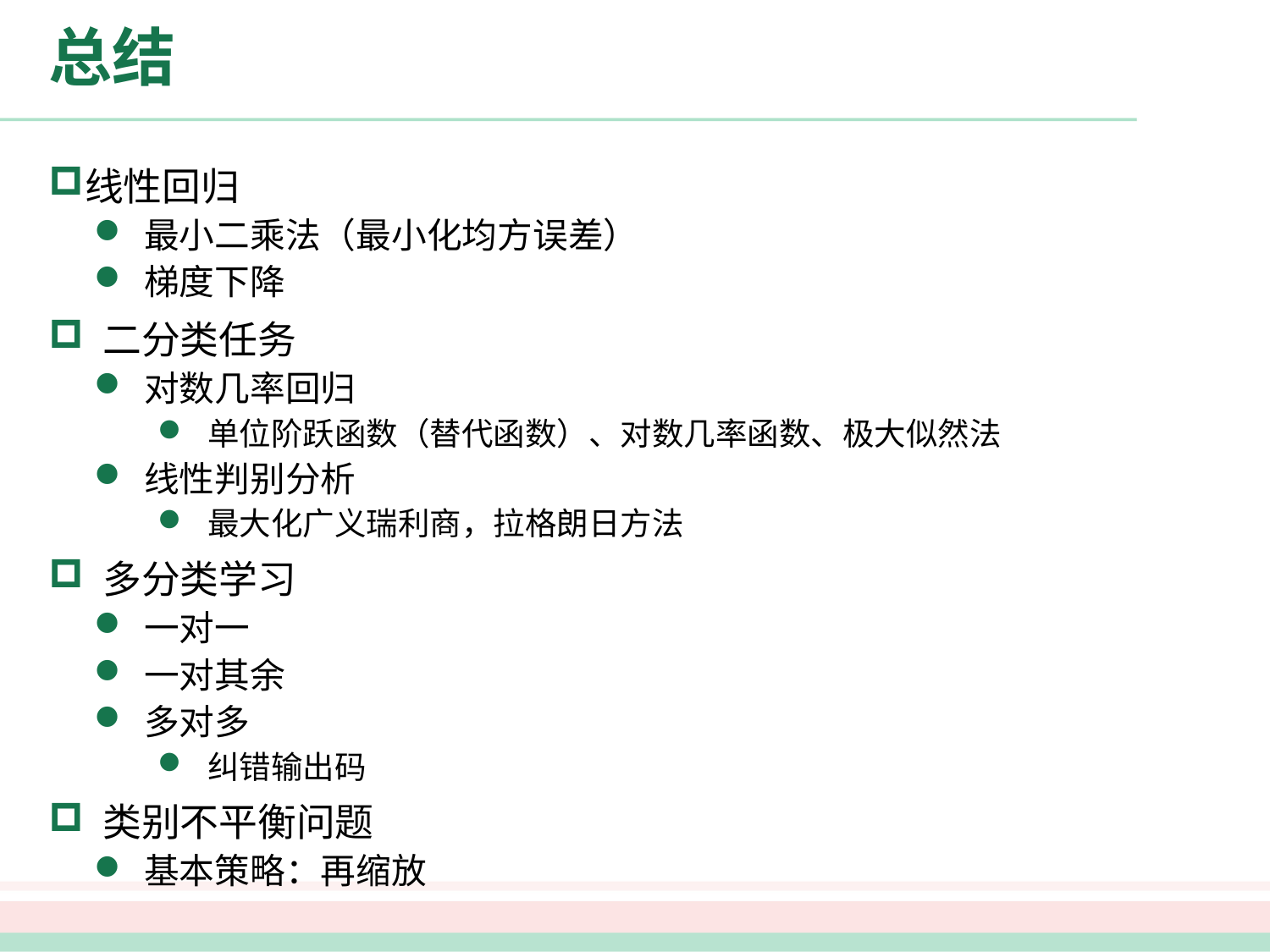

# 总结
线性回归
最小二乘法（最小化均方误差）
梯度下降
 二分类任务
对数几率回归
单位阶跃函数（替代函数）、对数几率函数、极大似然法
线性判别分析
最大化广义瑞利商，拉格朗日方法
 多分类学习
一对一
一对其余
多对多
纠错输出码
 类别不平衡问题
基本策略：再缩放